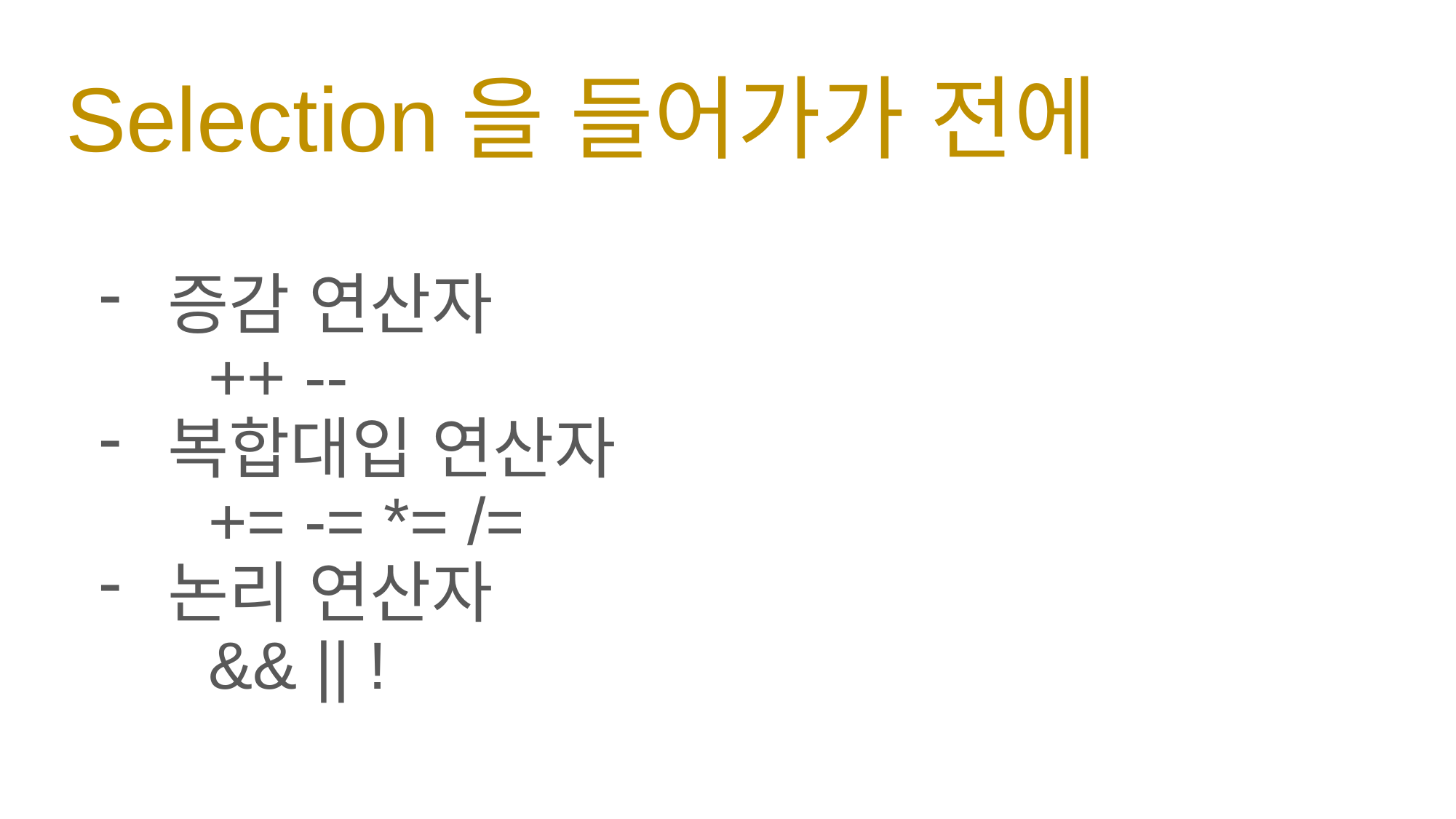

# Selection을 들어가가 전에
증감 연산자
	++ --
복합대입 연산자
	+= -= *= /=
논리 연산자
	&& || !